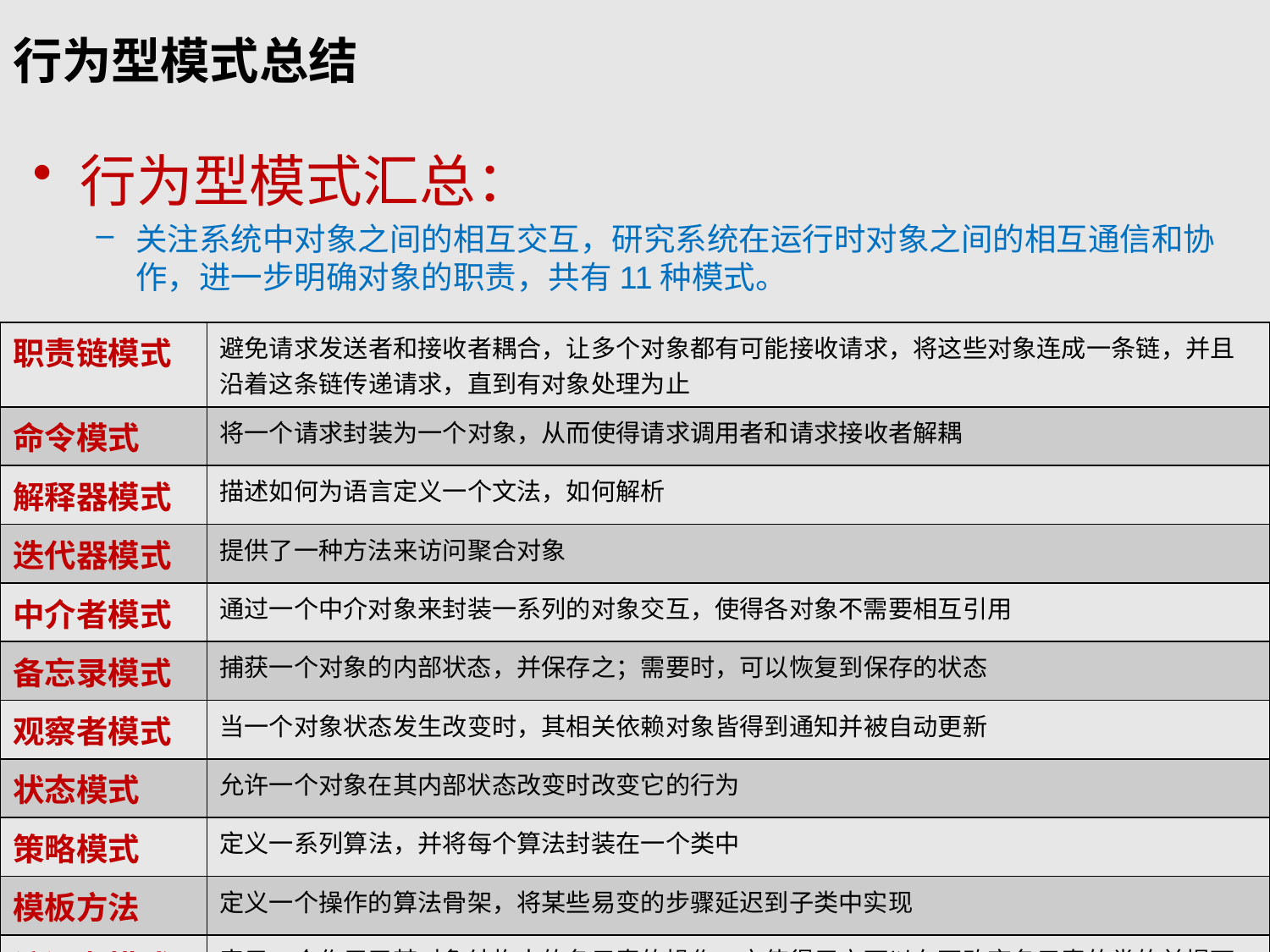

# 行为型模式总结
行为型模式汇总：
关注系统中对象之间的相互交互，研究系统在运行时对象之间的相互通信和协作，进一步明确对象的职责，共有11种模式。

| 职责链模式 | 避免请求发送者和接收者耦合，让多个对象都有可能接收请求，将这些对象连成一条链，并且沿着这条链传递请求，直到有对象处理为止 |
| --- | --- |
| 命令模式 | 将一个请求封装为一个对象，从而使得请求调用者和请求接收者解耦 |
| 解释器模式 | 描述如何为语言定义一个文法，如何解析 |
| 迭代器模式 | 提供了一种方法来访问聚合对象 |
| 中介者模式 | 通过一个中介对象来封装一系列的对象交互，使得各对象不需要相互引用 |
| 备忘录模式 | 捕获一个对象的内部状态，并保存之；需要时，可以恢复到保存的状态 |
| 观察者模式 | 当一个对象状态发生改变时，其相关依赖对象皆得到通知并被自动更新 |
| 状态模式 | 允许一个对象在其内部状态改变时改变它的行为 |
| 策略模式 | 定义一系列算法，并将每个算法封装在一个类中 |
| 模板方法 | 定义一个操作的算法骨架，将某些易变的步骤延迟到子类中实现 |
| 访问者模式 | 表示一个作用于某对象结构中的各元素的操作，它使得用户可以在不改变各元素的类的前提下定义作用于这些元素的新操作 |